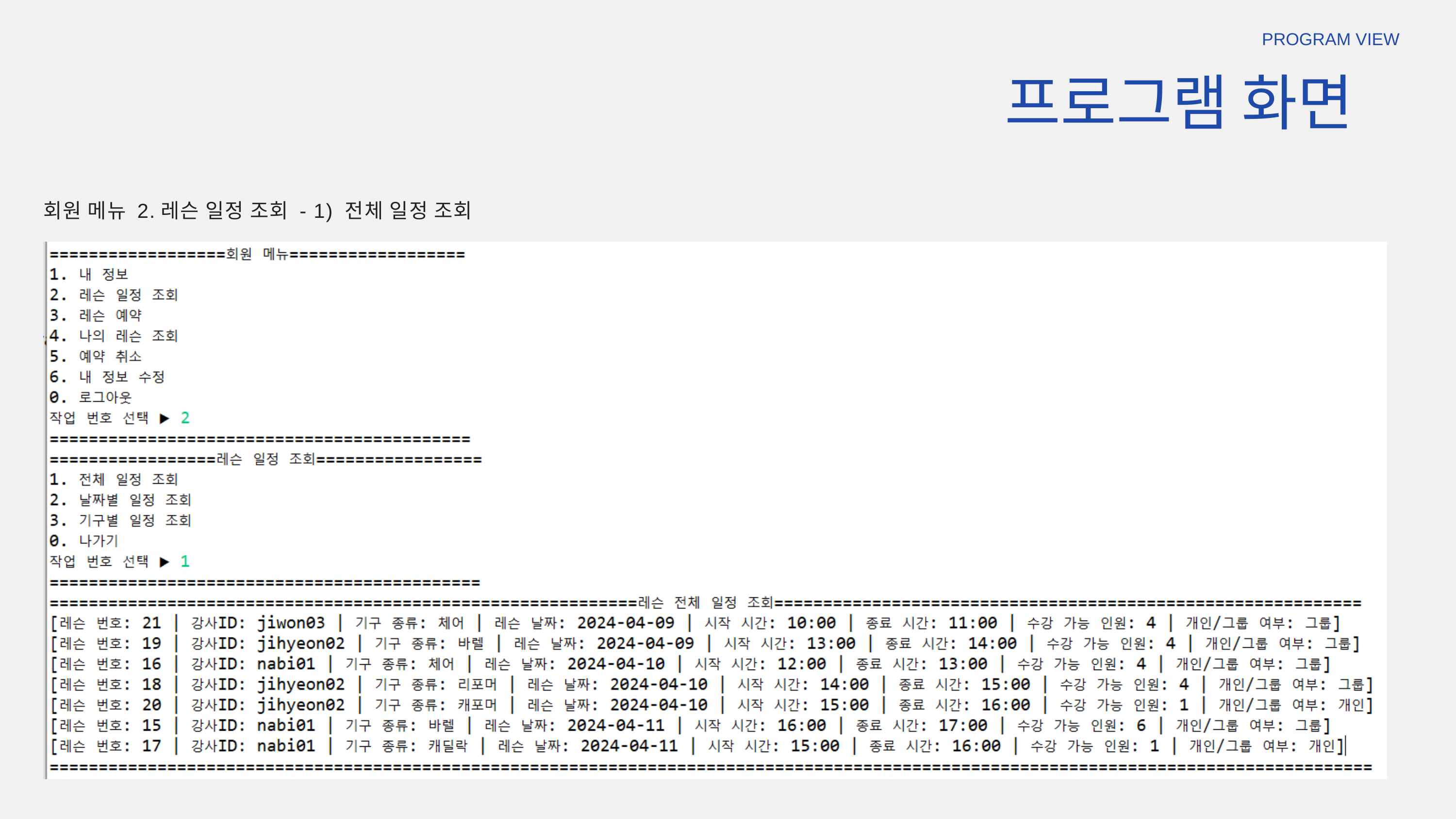

PROGRAM VIEW
프로그램 화면
회원 메뉴 2.레슨 일정 조회 - 1) 전체 일정 조회